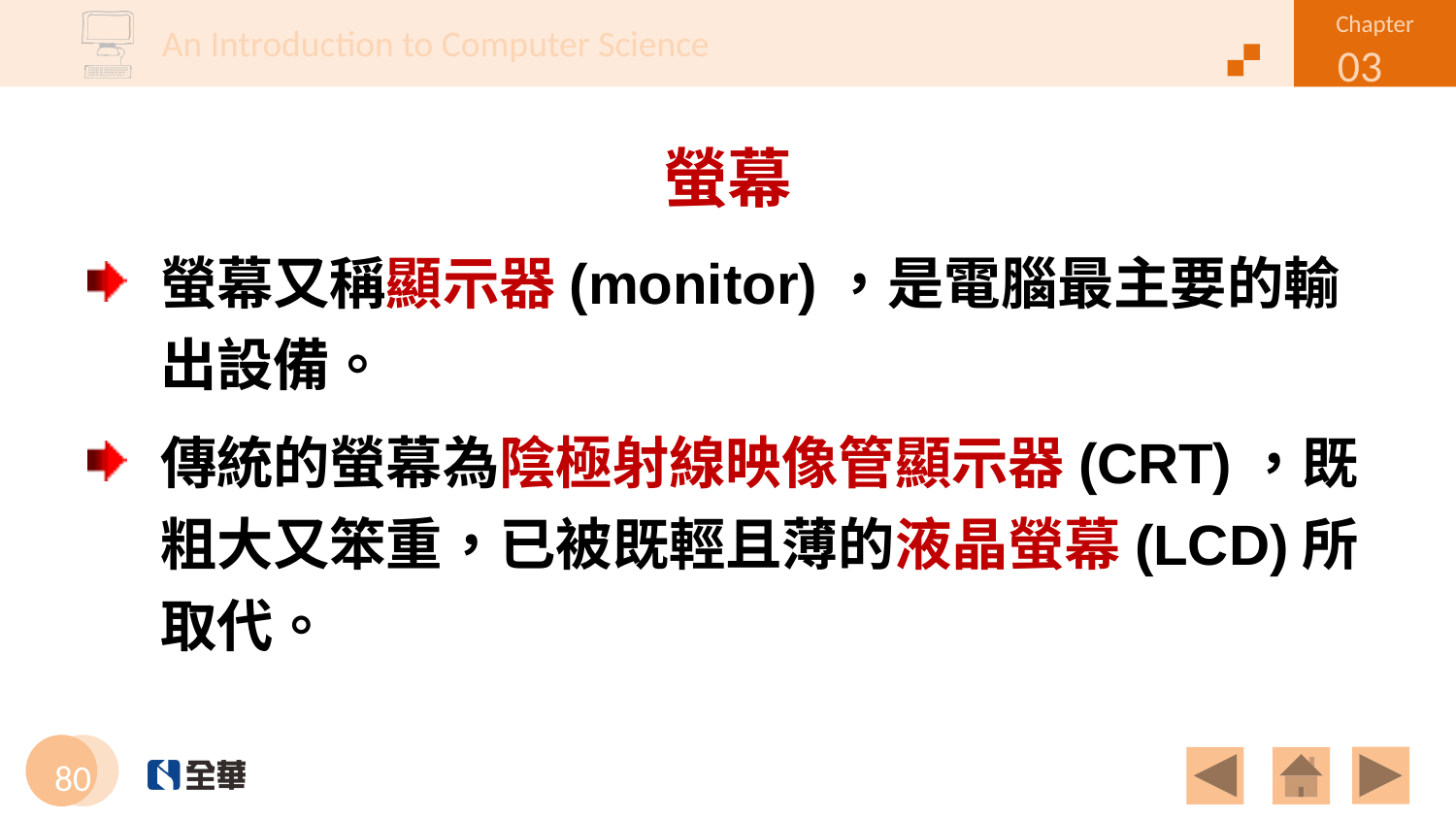

# 螢幕
螢幕又稱顯示器(monitor)，是電腦最主要的輸出設備。
傳統的螢幕為陰極射線映像管顯示器(CRT)，既粗大又笨重，已被既輕且薄的液晶螢幕(LCD)所取代。